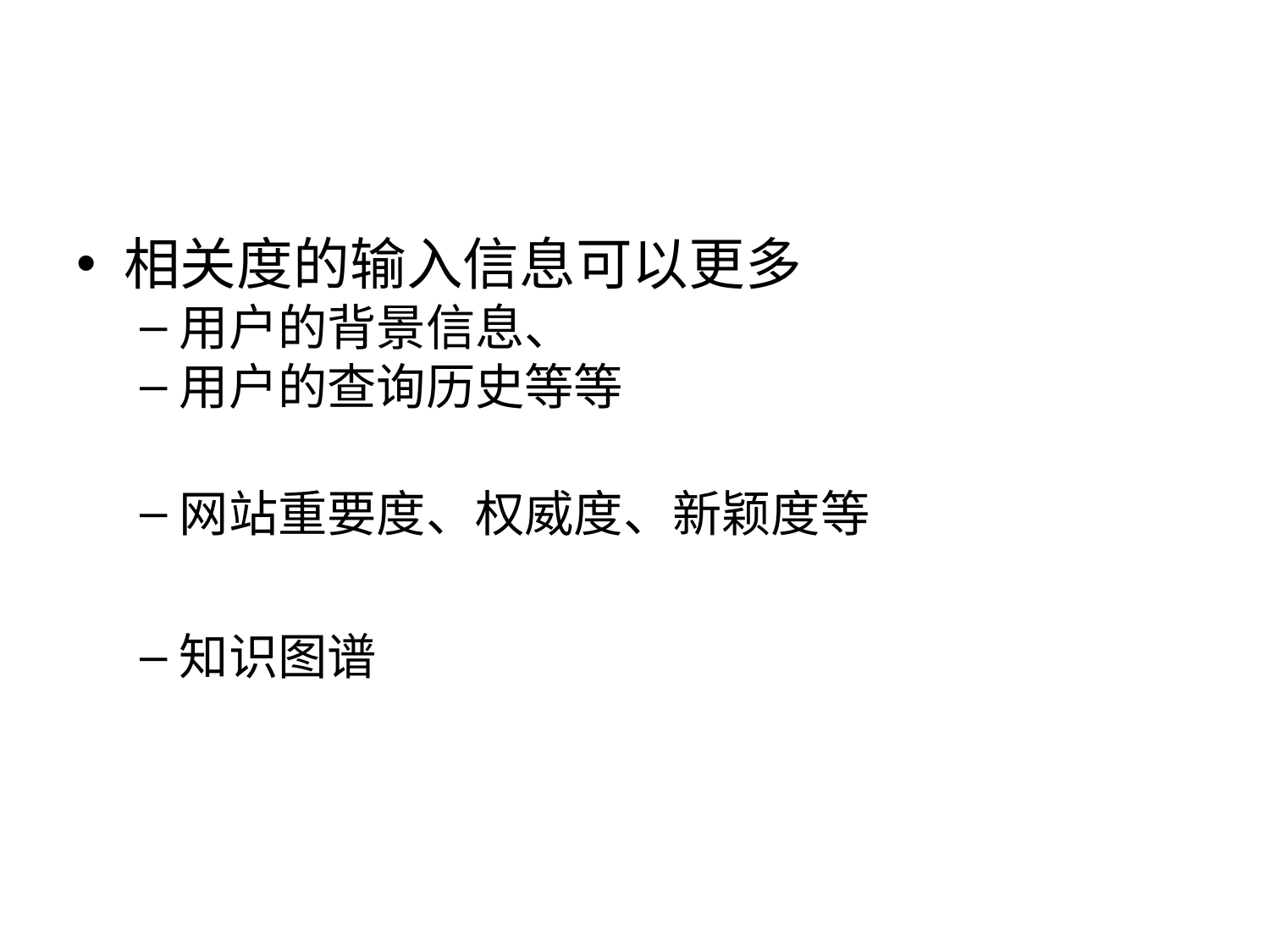

#
相关度的输入信息可以更多
用户的背景信息、
用户的查询历史等等

网站重要度、权威度、新颖度等

知识图谱